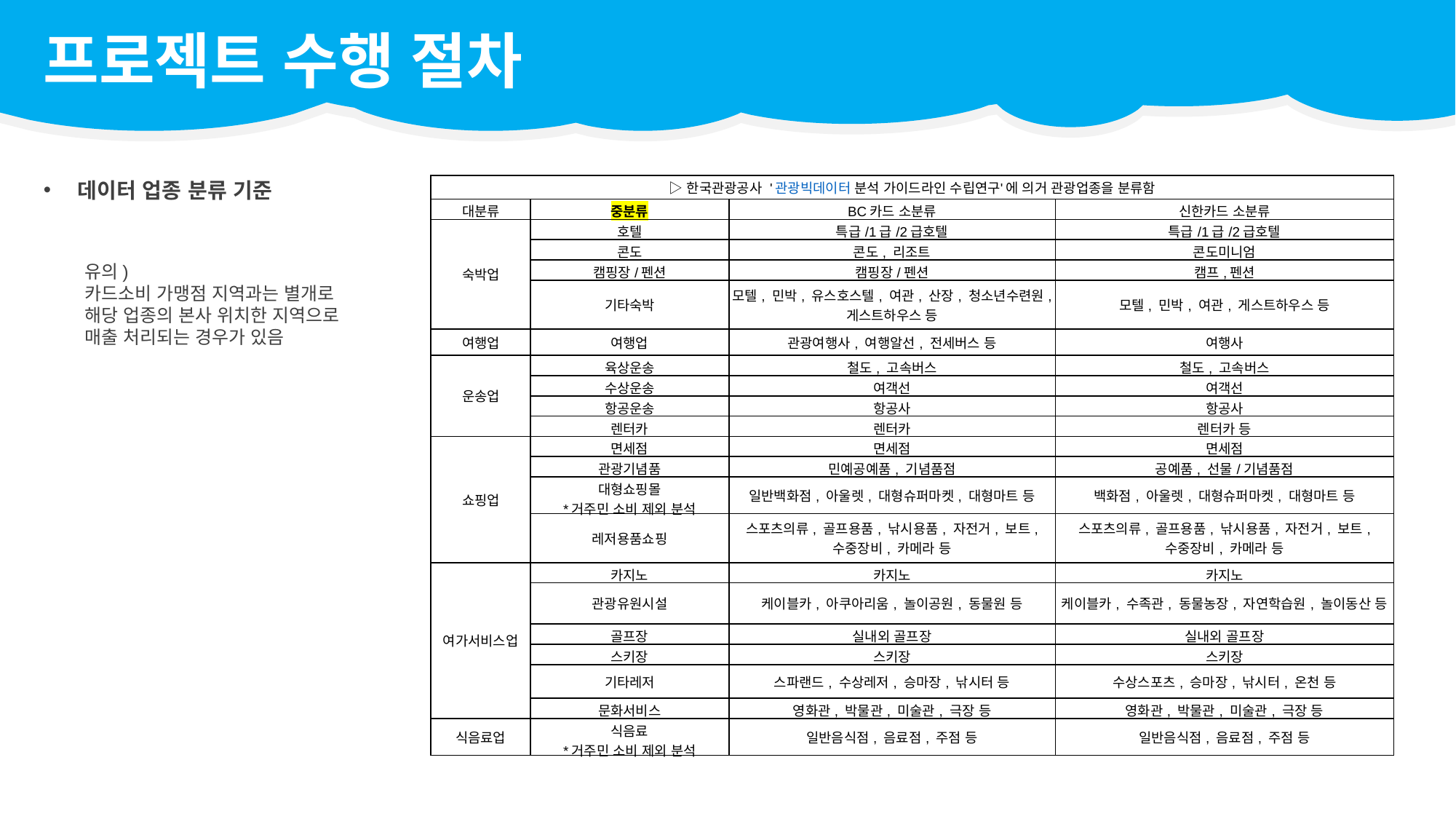

프로젝트 수행 절차
데이터 업종 분류 기준
| ▷한국관광공사 '관광빅데이터 분석 가이드라인 수립연구'에 의거 관광업종을 분류함 |  |  |  |
| --- | --- | --- | --- |
| 대분류 | 중분류 | BC카드 소분류 | 신한카드 소분류 |
| 숙박업 | 호텔 | 특급/1급/2급호텔 | 특급/1급/2급호텔 |
|  | 콘도 | 콘도, 리조트 | 콘도미니엄 |
|  | 캠핑장/펜션 | 캠핑장/펜션 | 캠프,펜션 |
|  | 기타숙박 | 모텔, 민박, 유스호스텔, 여관, 산장, 청소년수련원, 게스트하우스 등 | 모텔, 민박, 여관, 게스트하우스 등 |
| 여행업 | 여행업 | 관광여행사, 여행알선, 전세버스 등 | 여행사 |
| 운송업 | 육상운송 | 철도, 고속버스 | 철도, 고속버스 |
|  | 수상운송 | 여객선 | 여객선 |
|  | 항공운송 | 항공사 | 항공사 |
|  | 렌터카 | 렌터카 | 렌터카 등 |
| 쇼핑업 | 면세점 | 면세점 | 면세점 |
|  | 관광기념품 | 민예공예품, 기념품점 | 공예품, 선물/기념품점 |
|  | 대형쇼핑몰 \*거주민 소비 제외 분석 | 일반백화점, 아울렛, 대형슈퍼마켓, 대형마트 등 | 백화점, 아울렛, 대형슈퍼마켓, 대형마트 등 |
|  | 레저용품쇼핑 | 스포츠의류, 골프용품, 낚시용품, 자전거, 보트, 수중장비, 카메라 등 | 스포츠의류, 골프용품, 낚시용품, 자전거, 보트, 수중장비, 카메라 등 |
| 여가서비스업 | 카지노 | 카지노 | 카지노 |
|  | 관광유원시설 | 케이블카, 아쿠아리움, 놀이공원, 동물원 등 | 케이블카, 수족관, 동물농장, 자연학습원, 놀이동산 등 |
|  | 골프장 | 실내외 골프장 | 실내외 골프장 |
|  | 스키장 | 스키장 | 스키장 |
|  | 기타레저 | 스파랜드, 수상레저, 승마장, 낚시터 등 | 수상스포츠, 승마장, 낚시터, 온천 등 |
|  | 문화서비스 | 영화관, 박물관, 미술관, 극장 등 | 영화관, 박물관, 미술관, 극장 등 |
| 식음료업 | 식음료 \*거주민 소비 제외 분석 | 일반음식점, 음료점, 주점 등 | 일반음식점, 음료점, 주점 등 |
유의)
카드소비 가맹점 지역과는 별개로
해당 업종의 본사 위치한 지역으로
매출 처리되는 경우가 있음